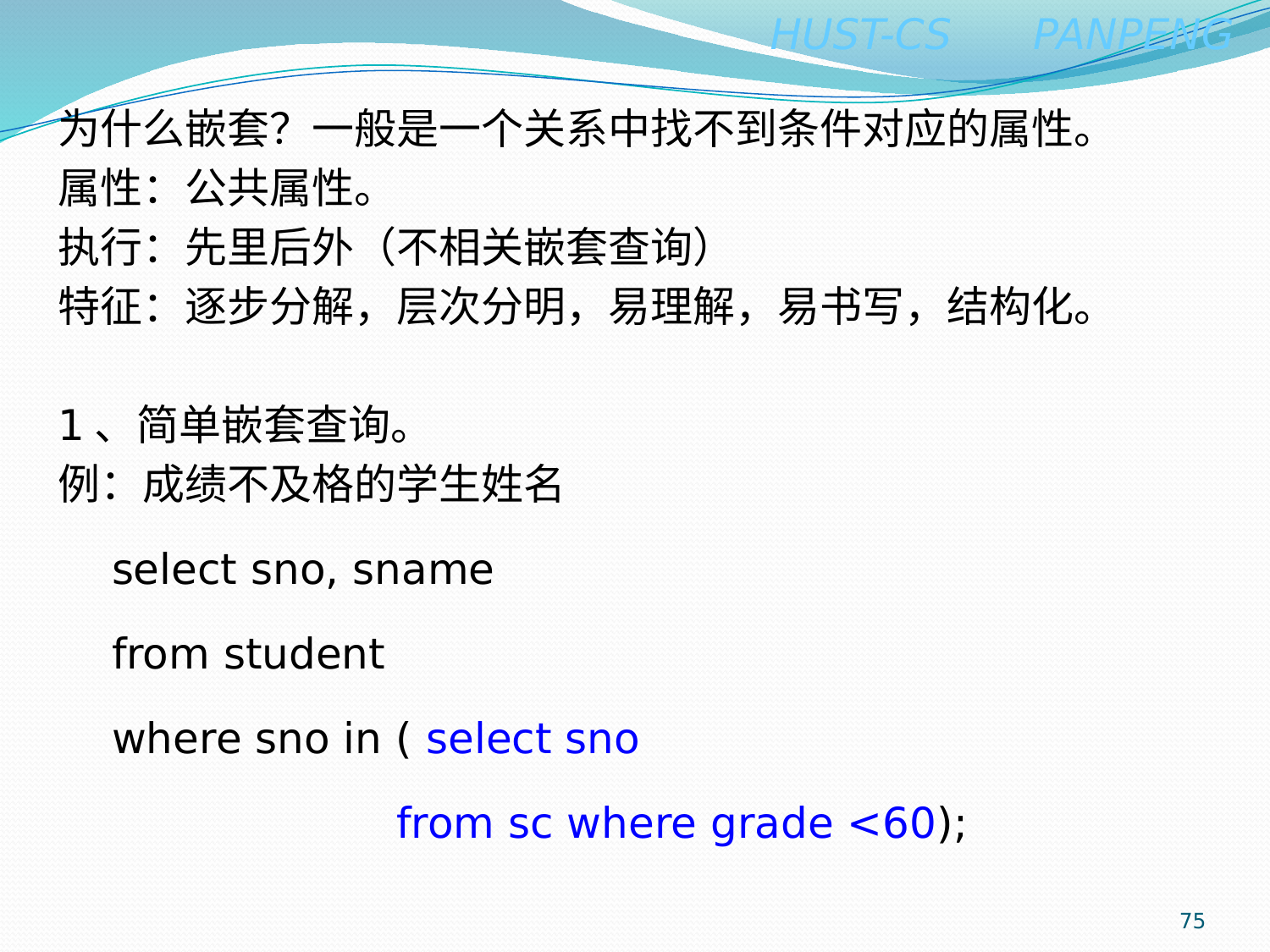

为什么嵌套？一般是一个关系中找不到条件对应的属性。
属性：公共属性。
执行：先里后外（不相关嵌套查询）
特征：逐步分解，层次分明，易理解，易书写，结构化。

1、简单嵌套查询。
例：成绩不及格的学生姓名
    select sno, sname
    from student
    where sno in ( select sno
                         from sc where grade <60);
75